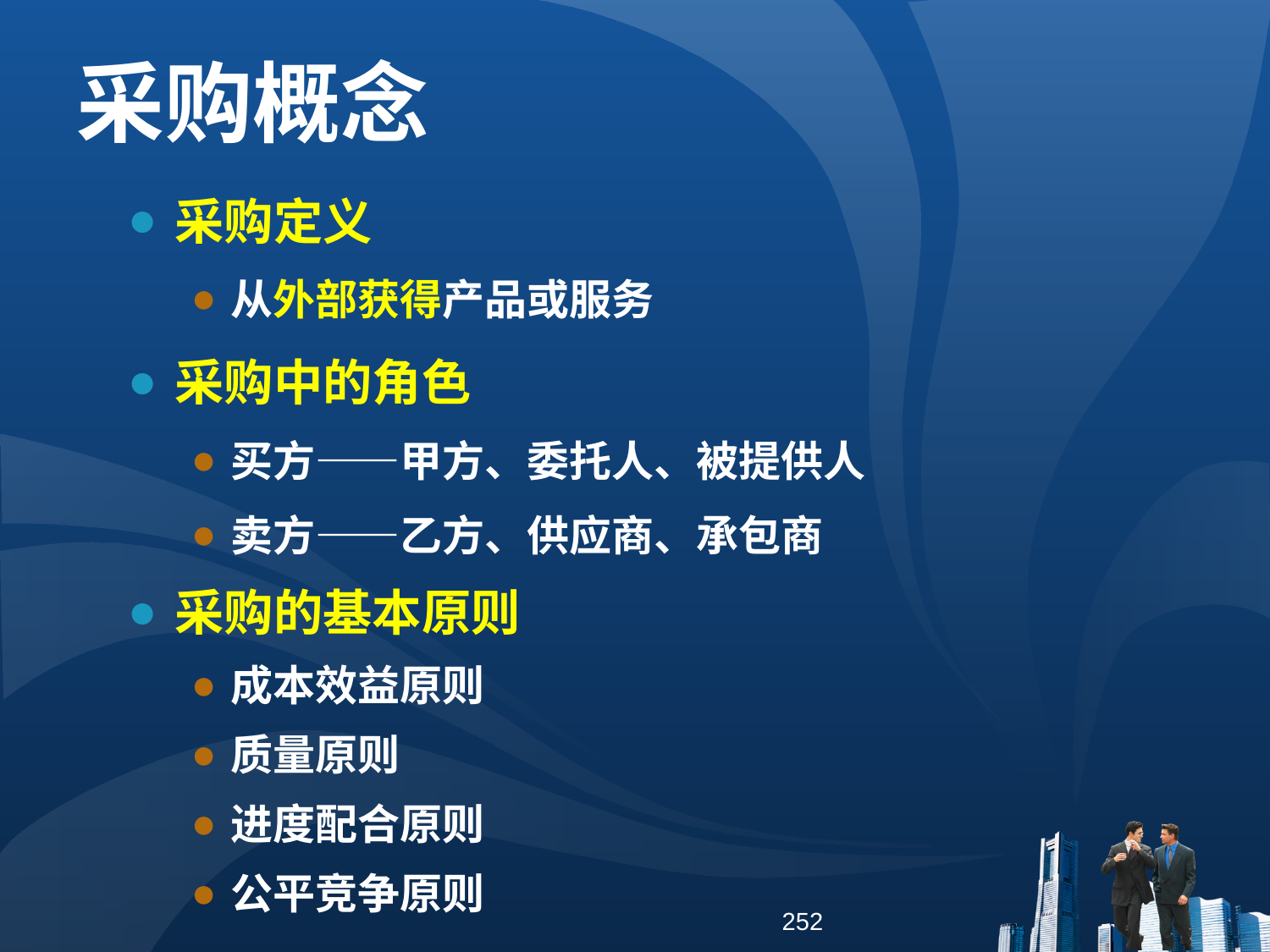

采购概念
采购定义
从外部获得产品或服务
采购中的角色
买方——甲方、委托人、被提供人
卖方——乙方、供应商、承包商
采购的基本原则
成本效益原则
质量原则
进度配合原则
公平竞争原则
252